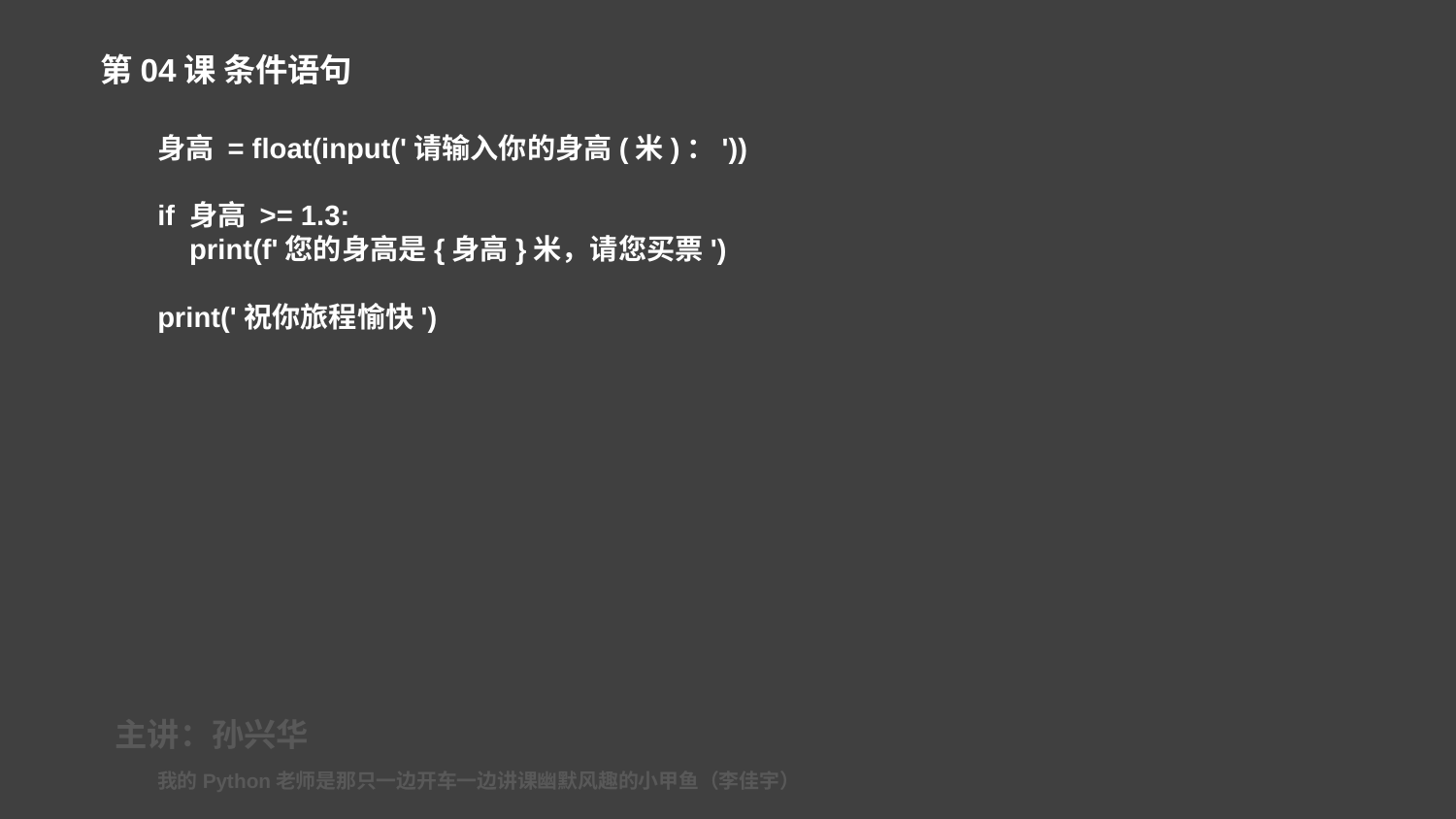

第04课 条件语句
身高 = float(input('请输入你的身高(米)：'))

if 身高 >= 1.3:
    print(f'您的身高是{身高}米，请您买票')

print('祝你旅程愉快')